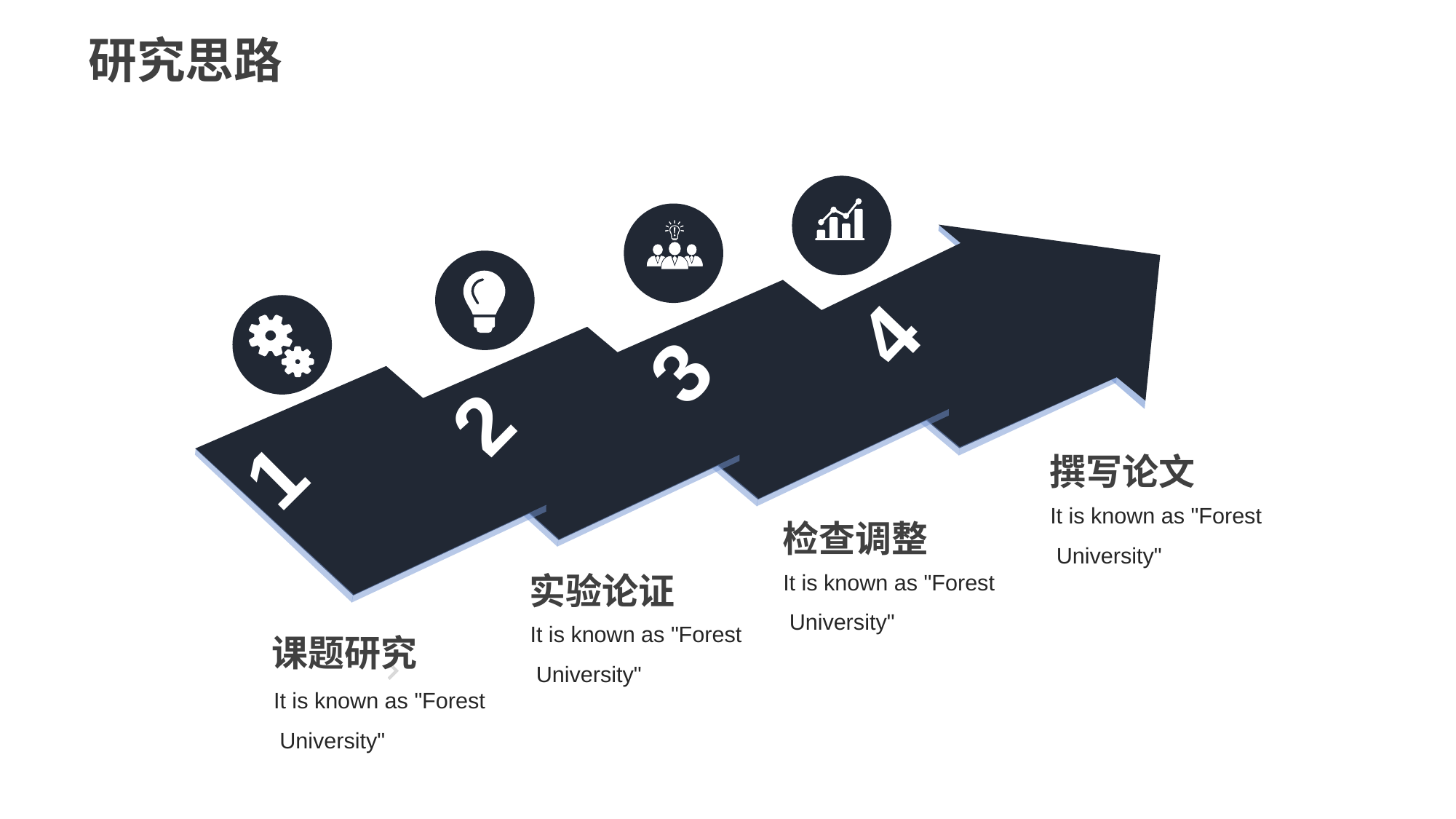

研究思路

4

3

2

1

撰写论文

It is known as "Forest
 University"

检查调整
It is known as "Forest
 University"
实验论证
It is known as "Forest
 University"
课题研究

It is known as "Forest
 University"